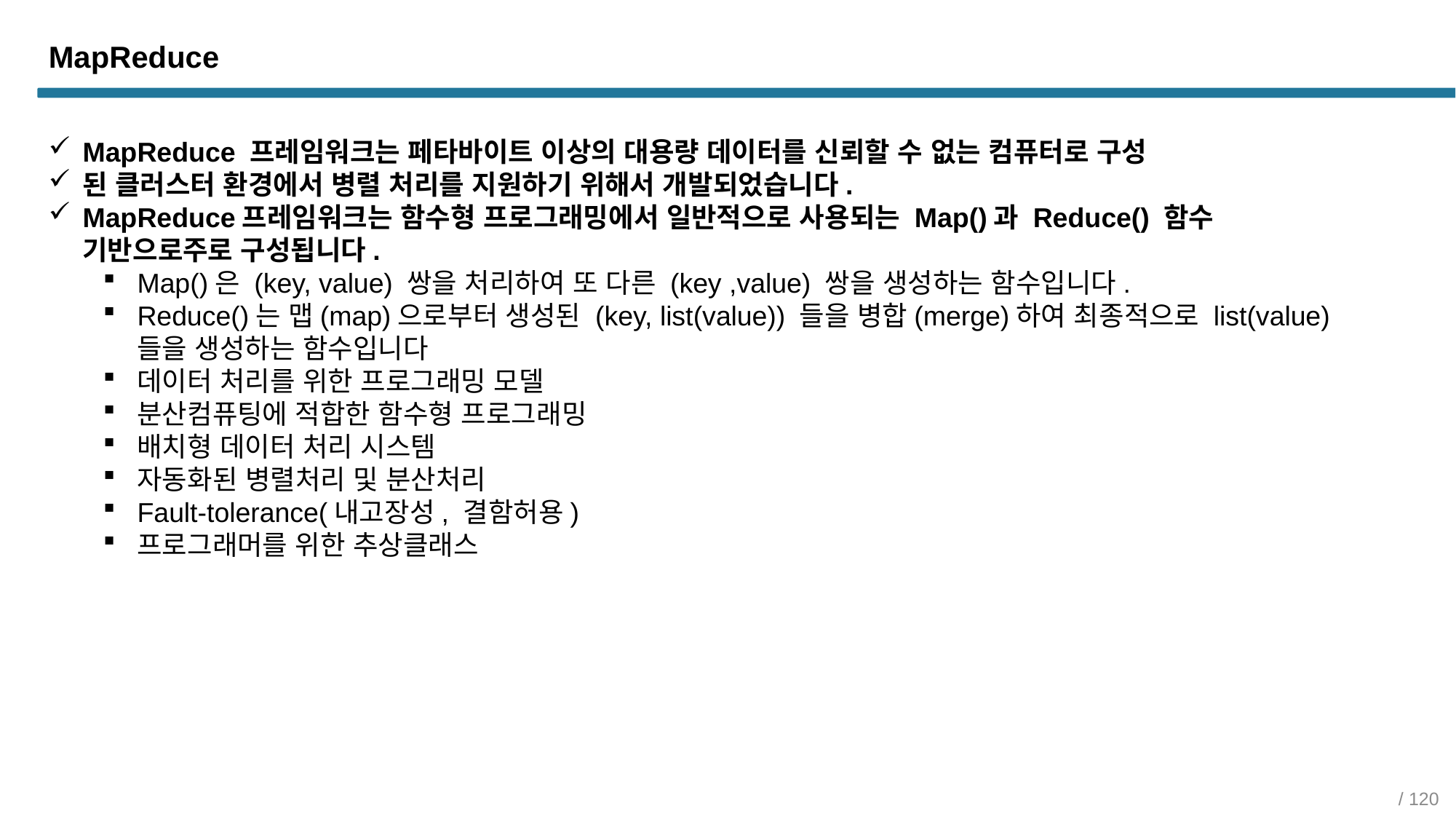

MapReduce
MapReduce 프레임워크는 페타바이트 이상의 대용량 데이터를 신뢰할 수 없는 컴퓨터로 구성
된 클러스터 환경에서 병렬 처리를 지원하기 위해서 개발되었습니다.
MapReduce프레임워크는 함수형 프로그래밍에서 일반적으로 사용되는 Map()과 Reduce() 함수 기반으로주로 구성됩니다.
Map()은 (key, value) 쌍을 처리하여 또 다른 (key ,value) 쌍을 생성하는 함수입니다.
Reduce()는 맵(map)으로부터 생성된 (key, list(value)) 들을 병합(merge)하여 최종적으로 list(value) 들을 생성하는 함수입니다
데이터 처리를 위한 프로그래밍 모델
분산컴퓨팅에 적합한 함수형 프로그래밍
배치형 데이터 처리 시스템
자동화된 병렬처리 및 분산처리
Fault-tolerance(내고장성, 결함허용)
프로그래머를 위한 추상클래스
/ 120